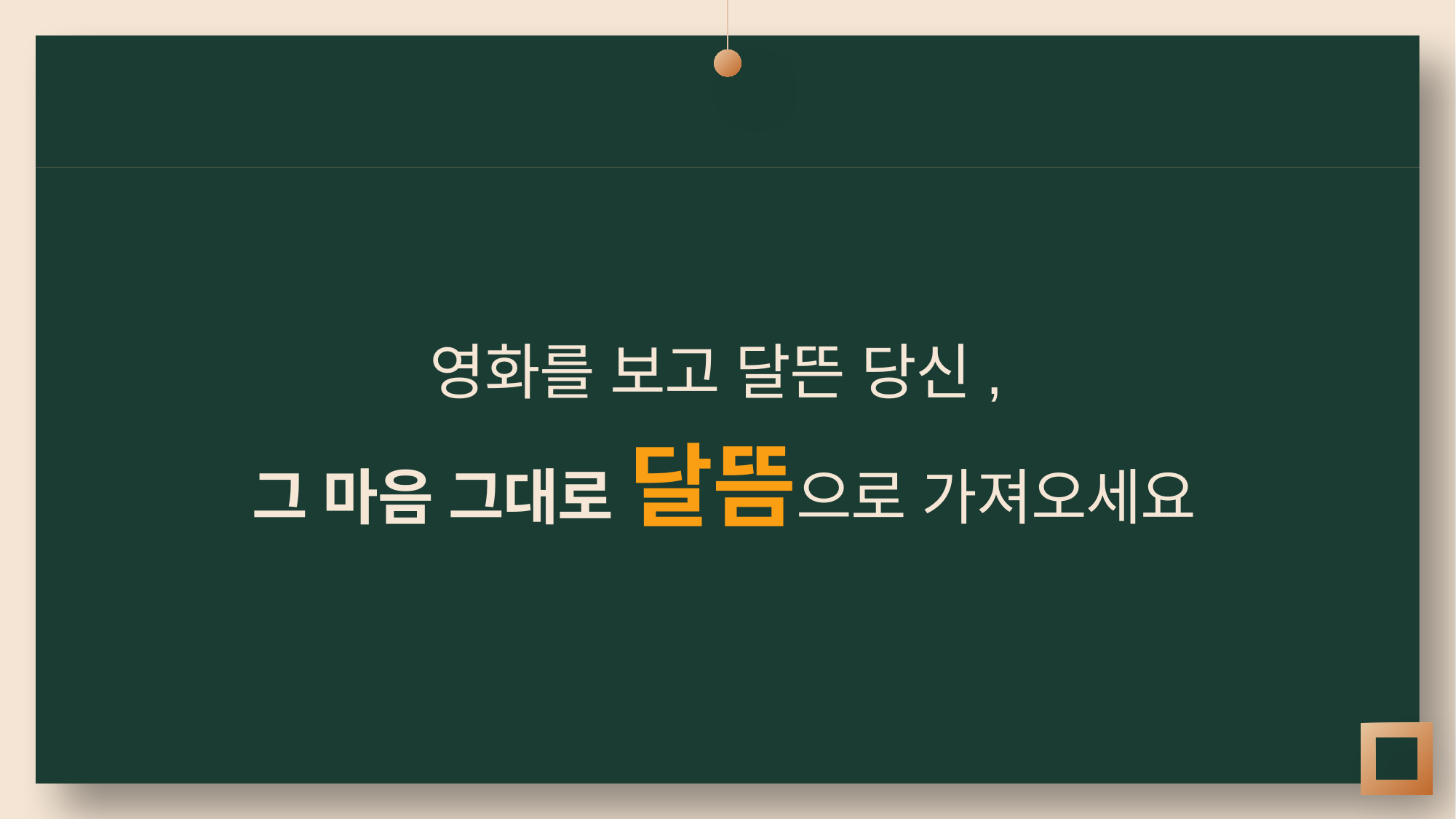

영화를 보고 달뜬 당신,
그 마음 그대로 달뜸으로 가져오세요